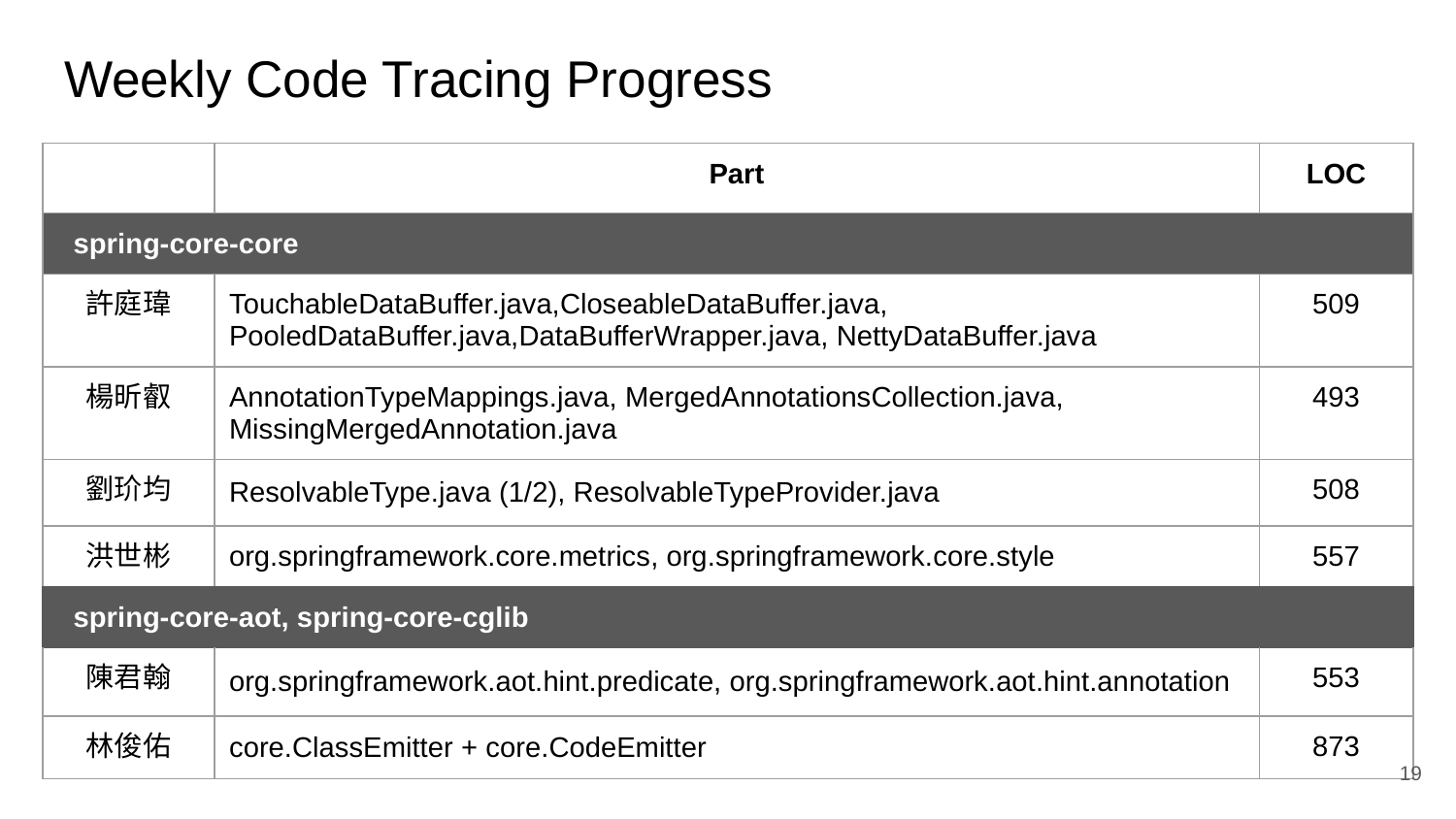

# Weekly Code Tracing Progress
|  | Part | LOC |
| --- | --- | --- |
| spring-core-core |  |  |
| 許庭瑋 | TouchableDataBuffer.java,CloseableDataBuffer.java, PooledDataBuffer.java,DataBufferWrapper.java, NettyDataBuffer.java | 509 |
| 楊昕叡 | AnnotationTypeMappings.java, MergedAnnotationsCollection.java, MissingMergedAnnotation.java | 493 |
| 劉玠均 | ResolvableType.java (1/2), ResolvableTypeProvider.java | 508 |
| 洪世彬 | org.springframework.core.metrics, org.springframework.core.style | 557 |
| spring-core-aot, spring-core-cglib |  |  |
| 陳君翰 | org.springframework.aot.hint.predicate, org.springframework.aot.hint.annotation | 553 |
| 林俊佑 | core.ClassEmitter + core.CodeEmitter | 873 |
19